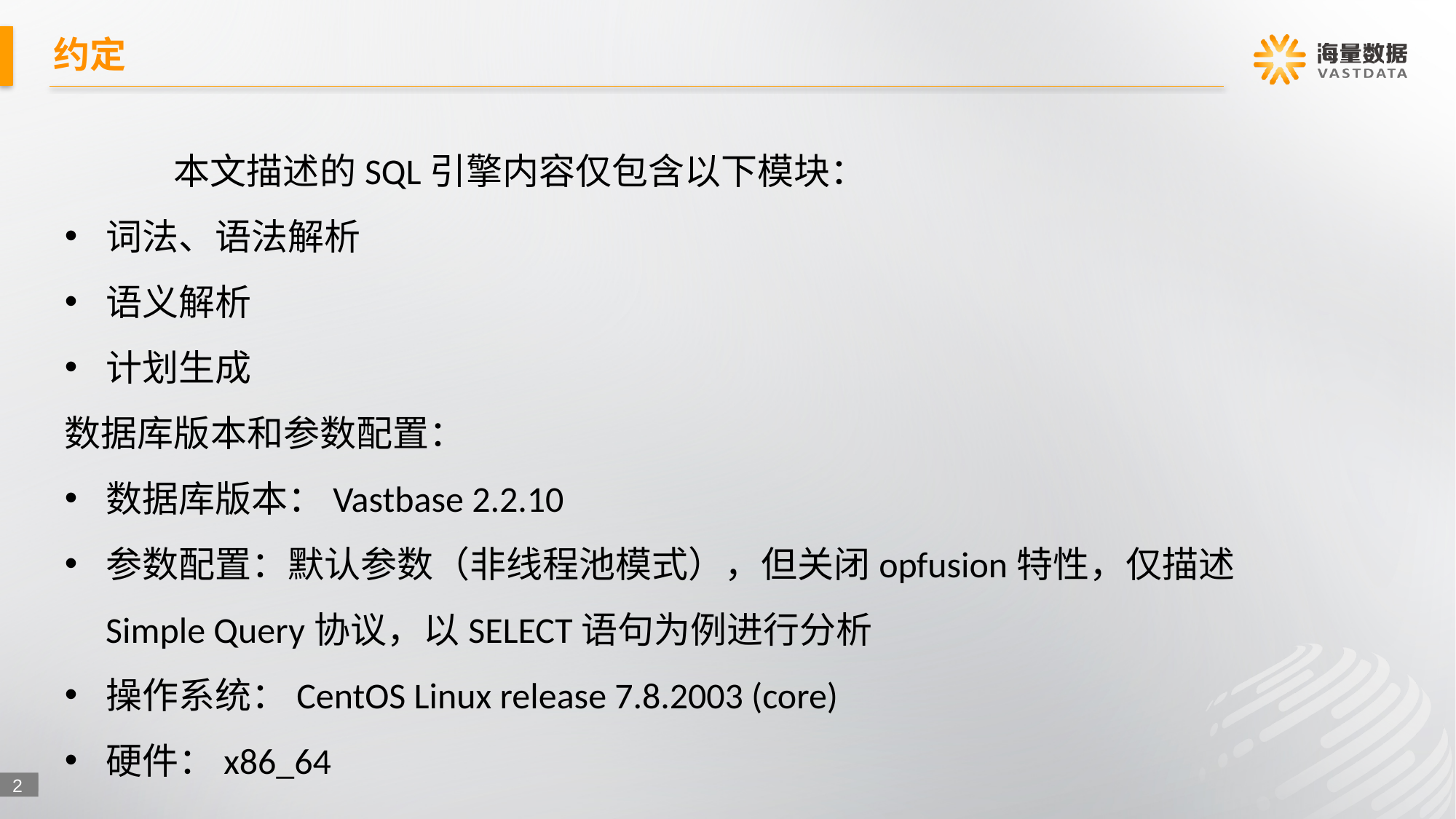

# 约定
	本文描述的SQL引擎内容仅包含以下模块：
词法、语法解析
语义解析
计划生成
数据库版本和参数配置：
数据库版本：Vastbase 2.2.10
参数配置：默认参数（非线程池模式），但关闭opfusion特性，仅描述Simple Query协议，以SELECT语句为例进行分析
操作系统：CentOS Linux release 7.8.2003 (core)
硬件：x86_64